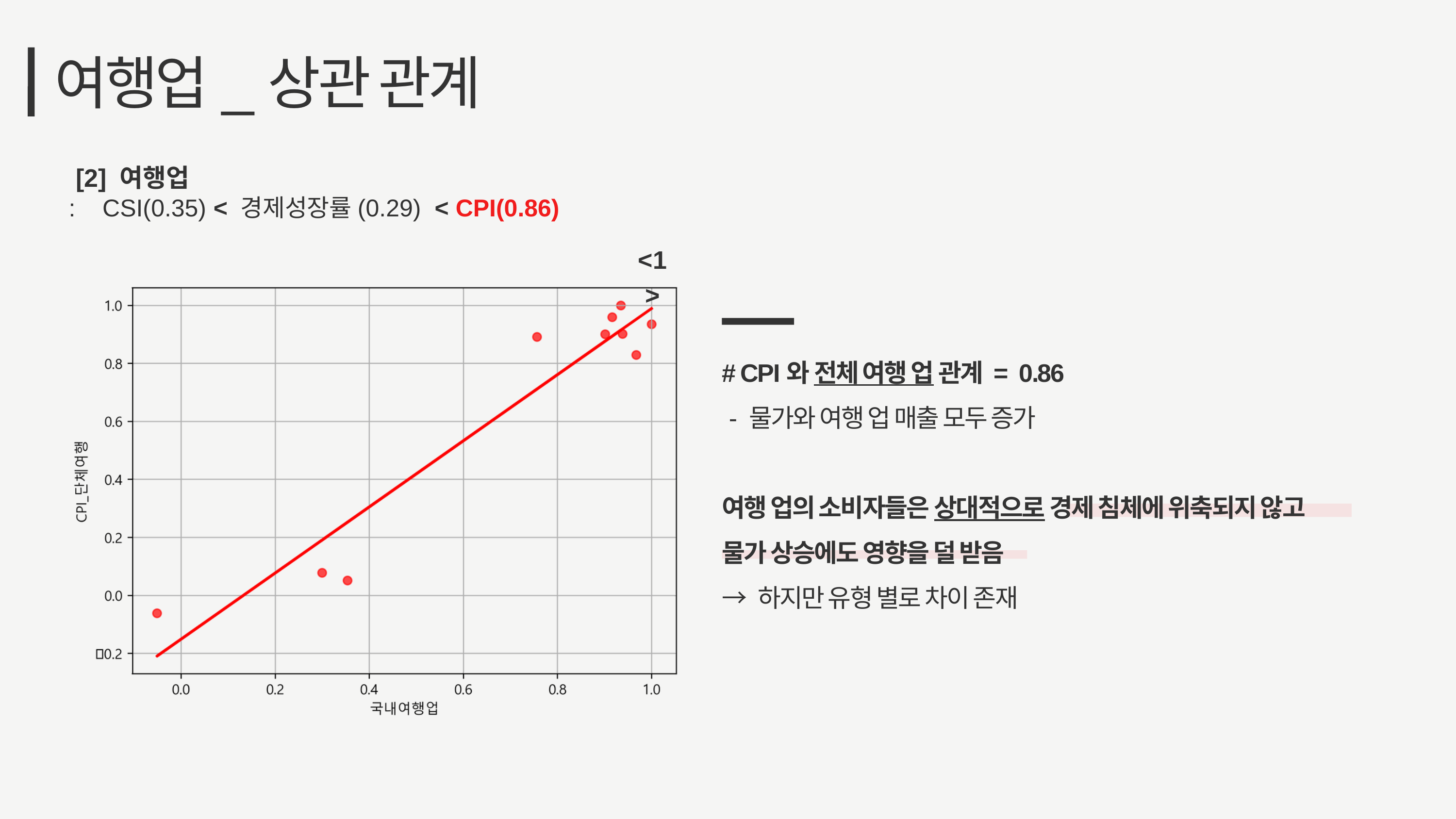

여행업_상관 관계

 [2] 여행업
:    CSI(0.35) < 경제성장률(0.29)  < CPI(0.86)

<1>

# CPI와 전체 여행 업 관계 =  0.86
 - 물가와 여행 업 매출 모두 증가

여행 업의 소비자들은 상대적으로 경제 침체에 위축되지 않고
물가 상승에도 영향을 덜 받음
→ 하지만 유형 별로 차이 존재